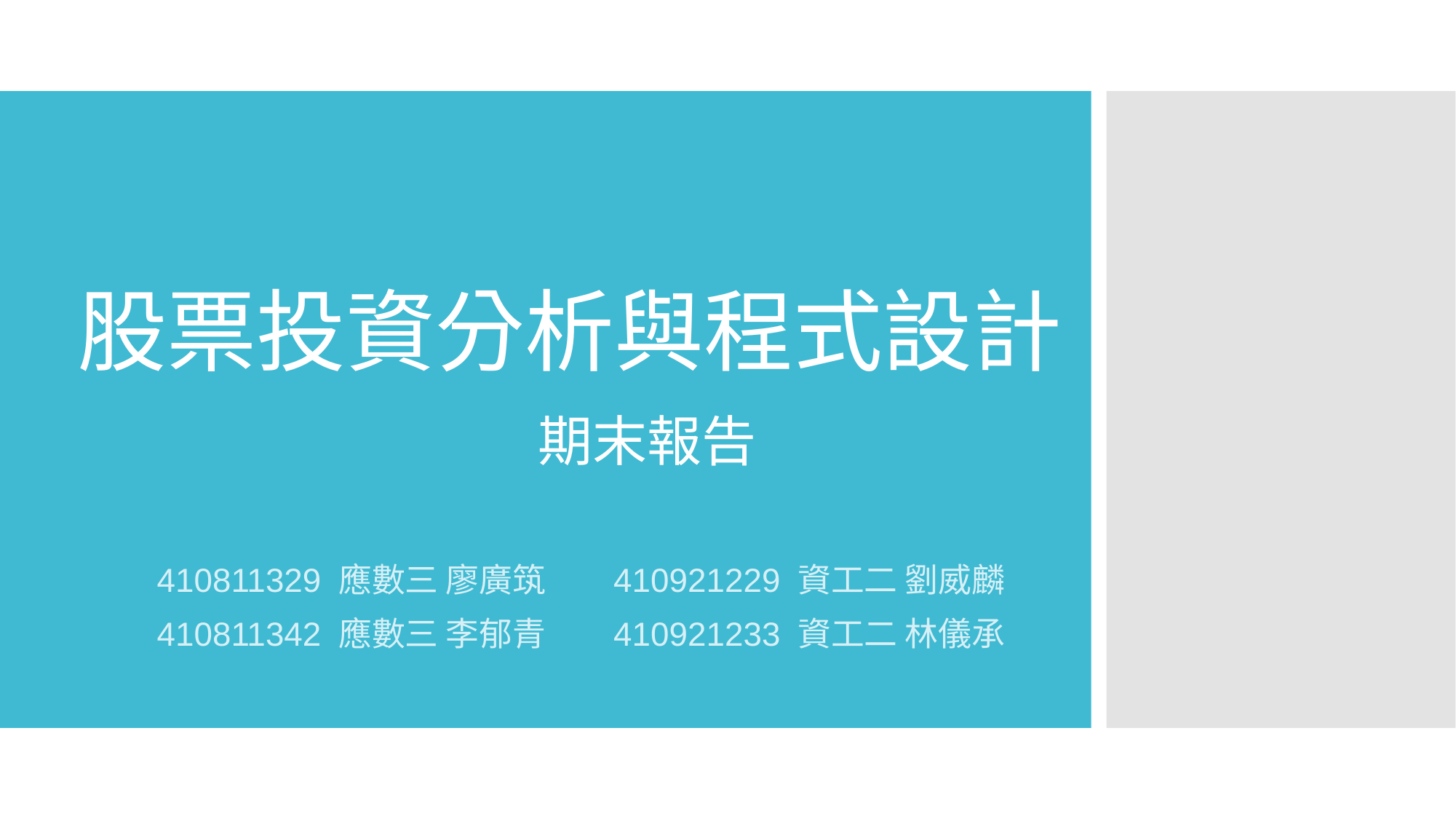

# 股票投資分析與程式設計 期末報告
410811329 應數三 廖廣筑        410921229 資工二 劉威麟
410811342 應數三 李郁青        410921233 資工二 林儀承